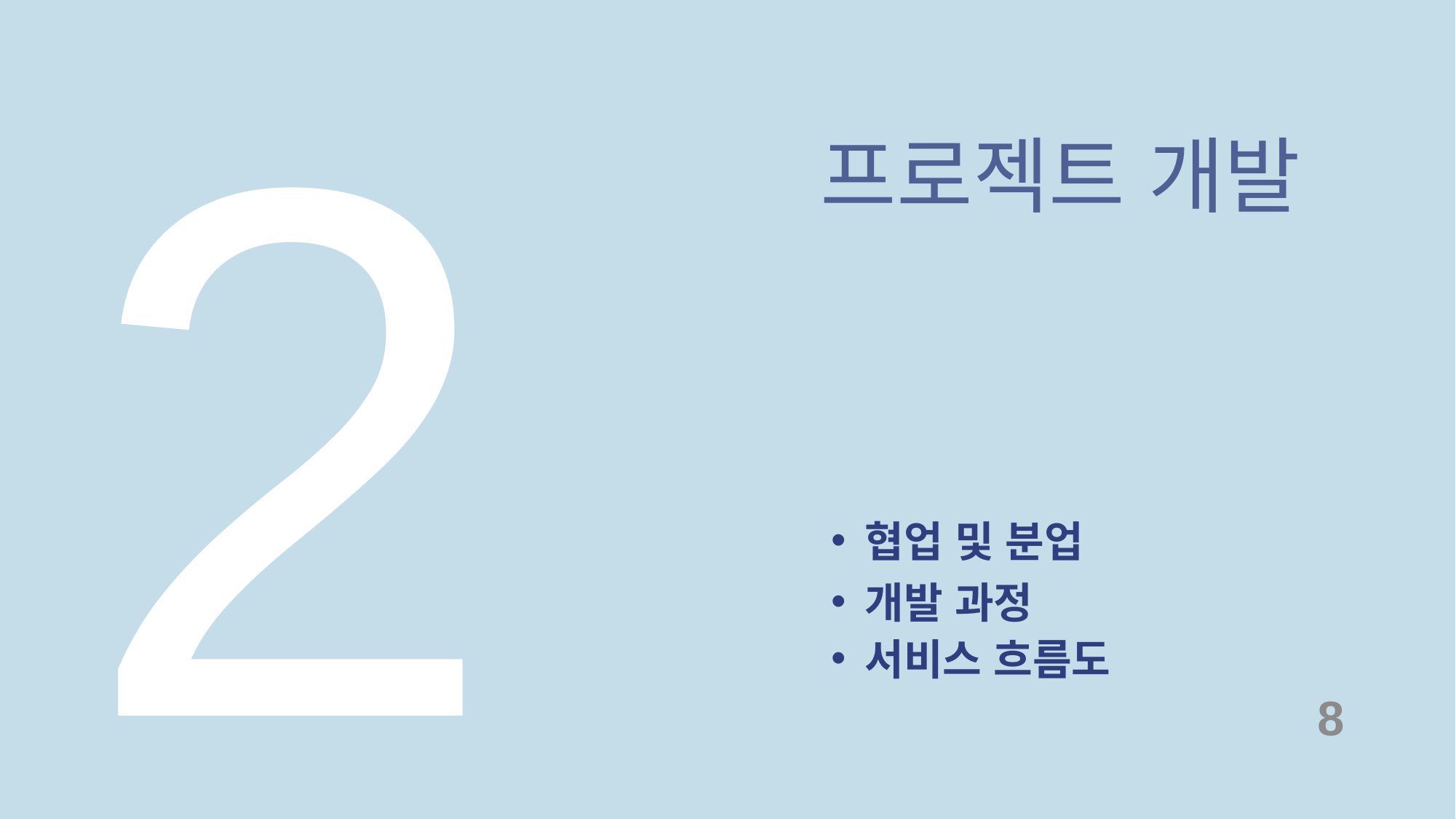

2
프로젝트 개발
협업 및 분업
개발 과정
서비스 흐름도
8